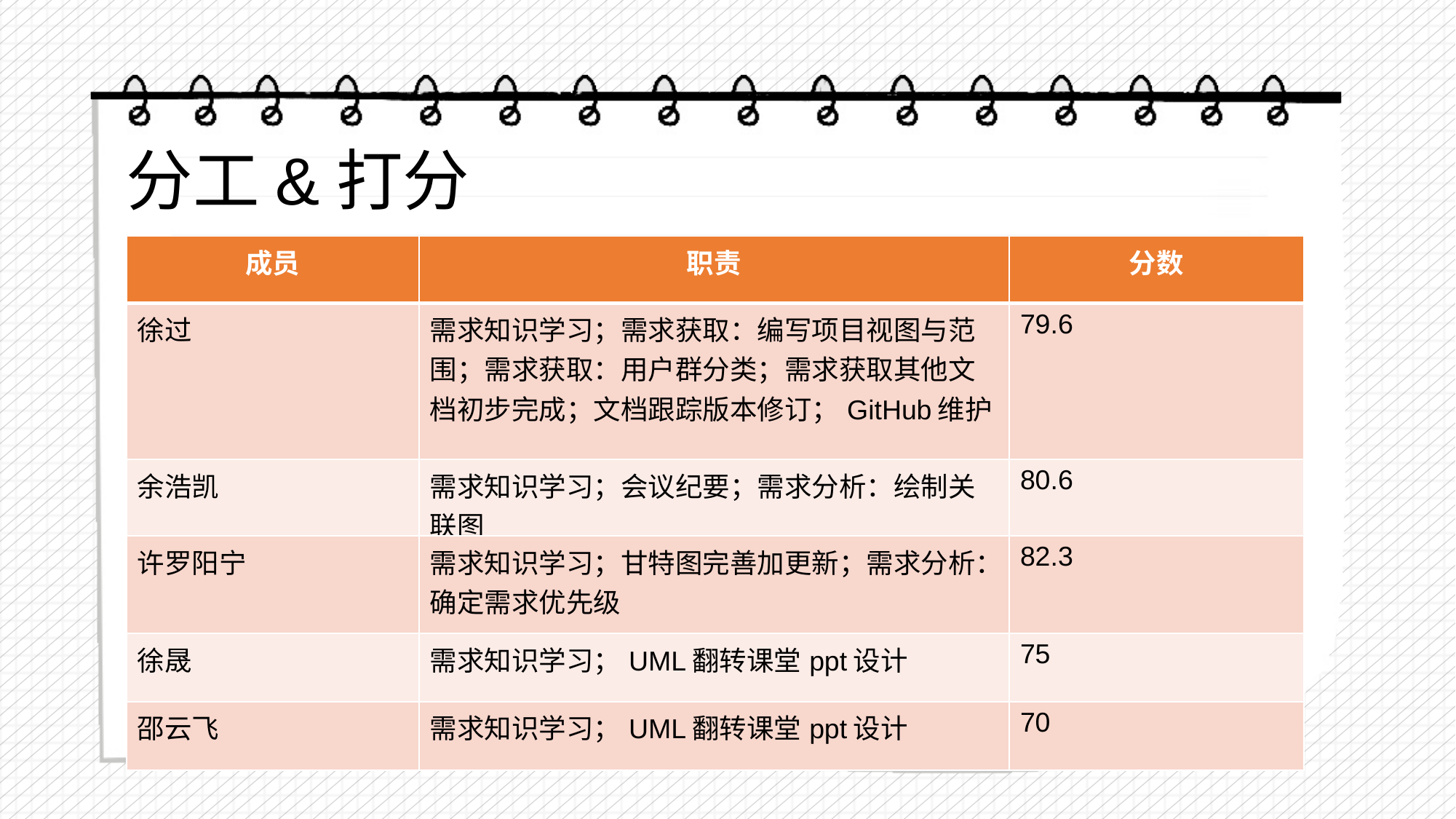

分工&打分
| 成员 | 职责 | 分数 |
| --- | --- | --- |
| 徐过 | 需求知识学习；需求获取：编写项目视图与范围；需求获取：用户群分类；需求获取其他文档初步完成；文档跟踪版本修订；GitHub维护 | 79.6 |
| 余浩凯 | 需求知识学习；会议纪要；需求分析：绘制关联图 | 80.6 |
| 许罗阳宁 | 需求知识学习；甘特图完善加更新；需求分析：确定需求优先级 | 82.3 |
| 徐晟 | 需求知识学习；UML翻转课堂ppt设计 | 75 |
| 邵云飞 | 需求知识学习；UML翻转课堂ppt设计 | 70 |